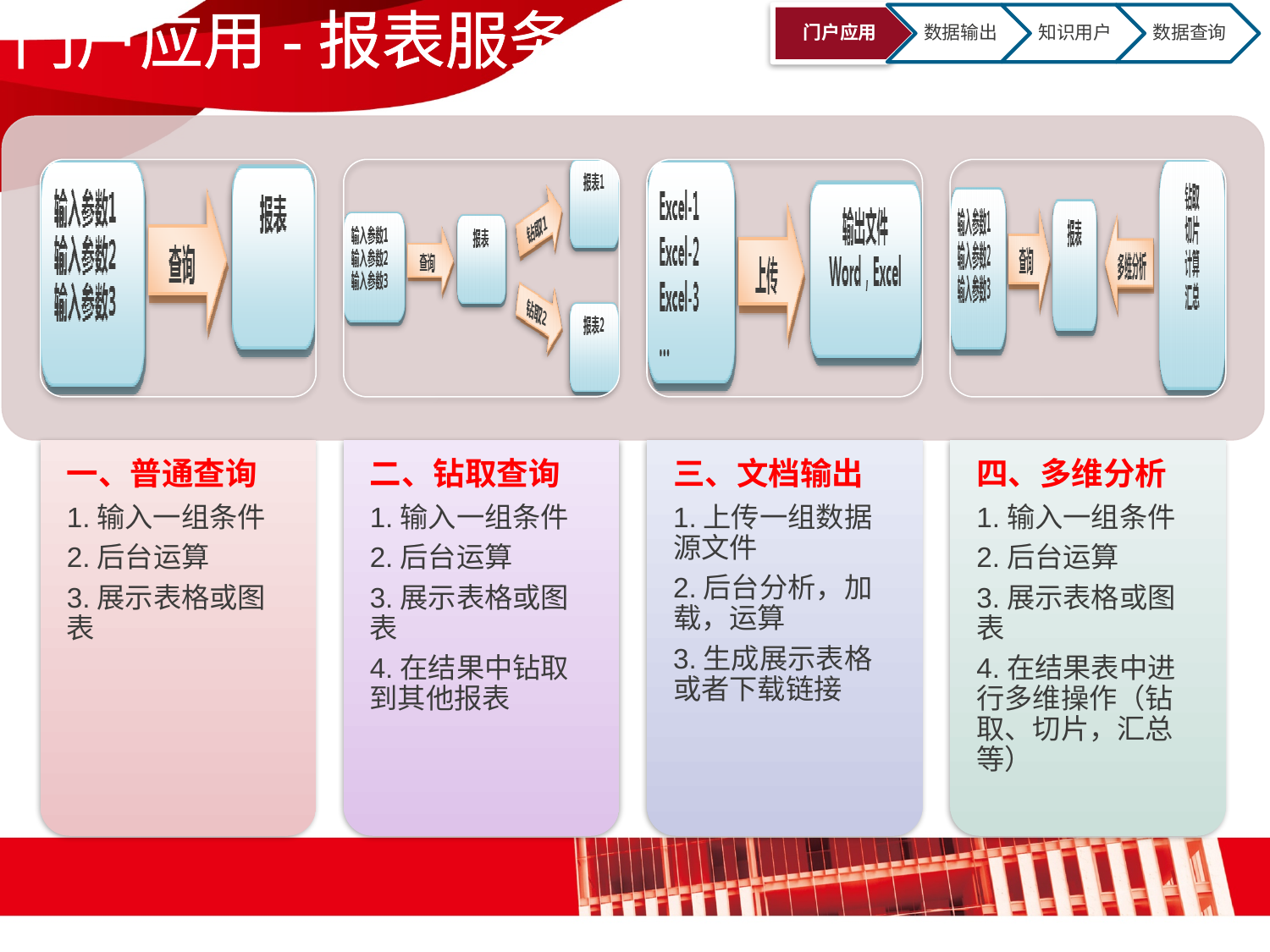

门户应用-报表服务
门户应用
数据输出
知识用户
数据查询
一、普通查询
1.输入一组条件
2.后台运算
3.展示表格或图表
二、钻取查询
1.输入一组条件
2.后台运算
3.展示表格或图表
4.在结果中钻取到其他报表
三、文档输出
1.上传一组数据源文件
2.后台分析，加载，运算
3.生成展示表格或者下载链接
四、多维分析
1.输入一组条件
2.后台运算
3.展示表格或图表
4.在结果表中进行多维操作（钻取、切片，汇总等）